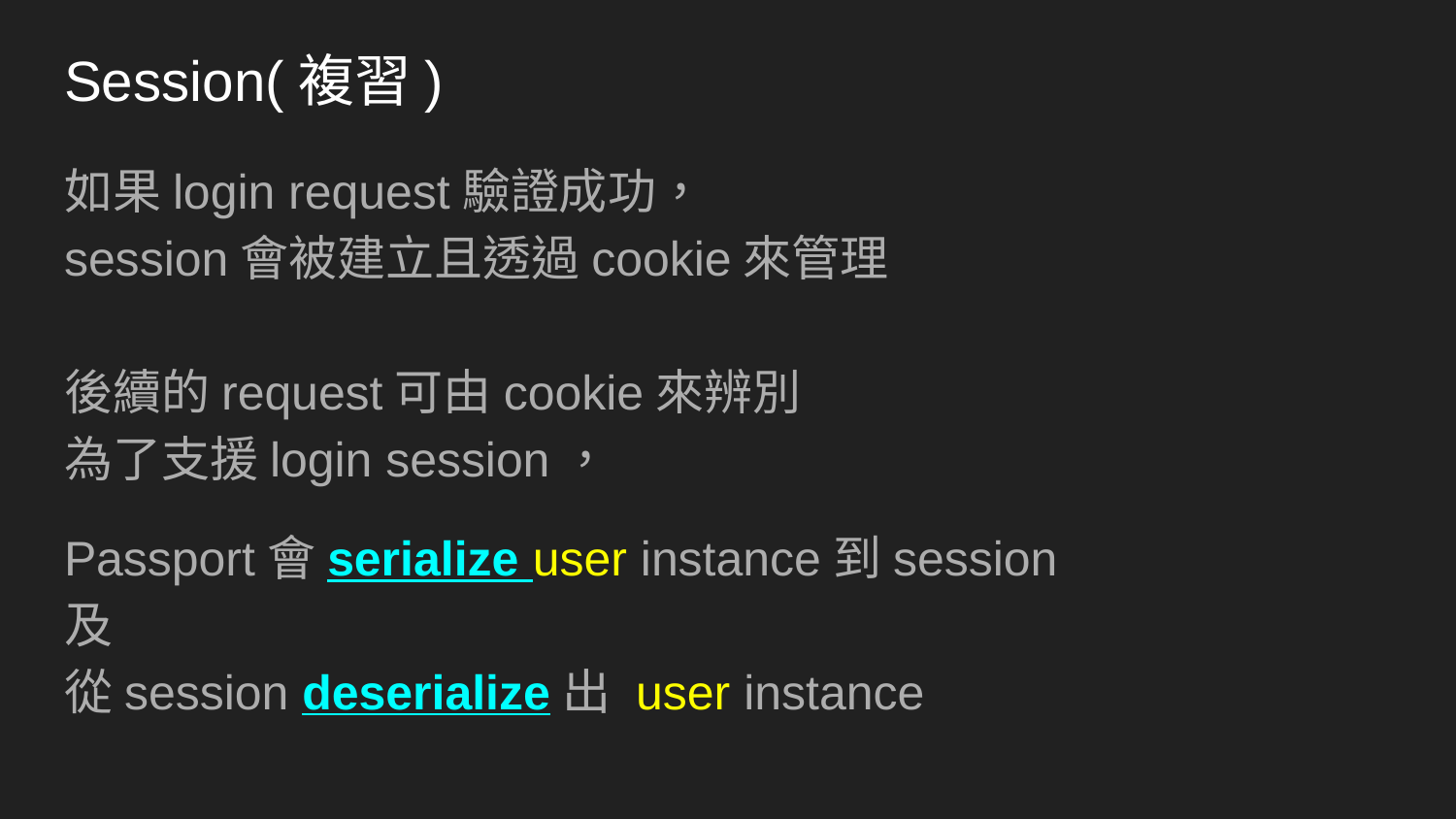

# Session(複習)
如果login request驗證成功，
session會被建立且透過cookie來管理
後續的request可由cookie來辨別
為了支援login session，
Passport會serialize user instance到session
及
從session deserialize出 user instance